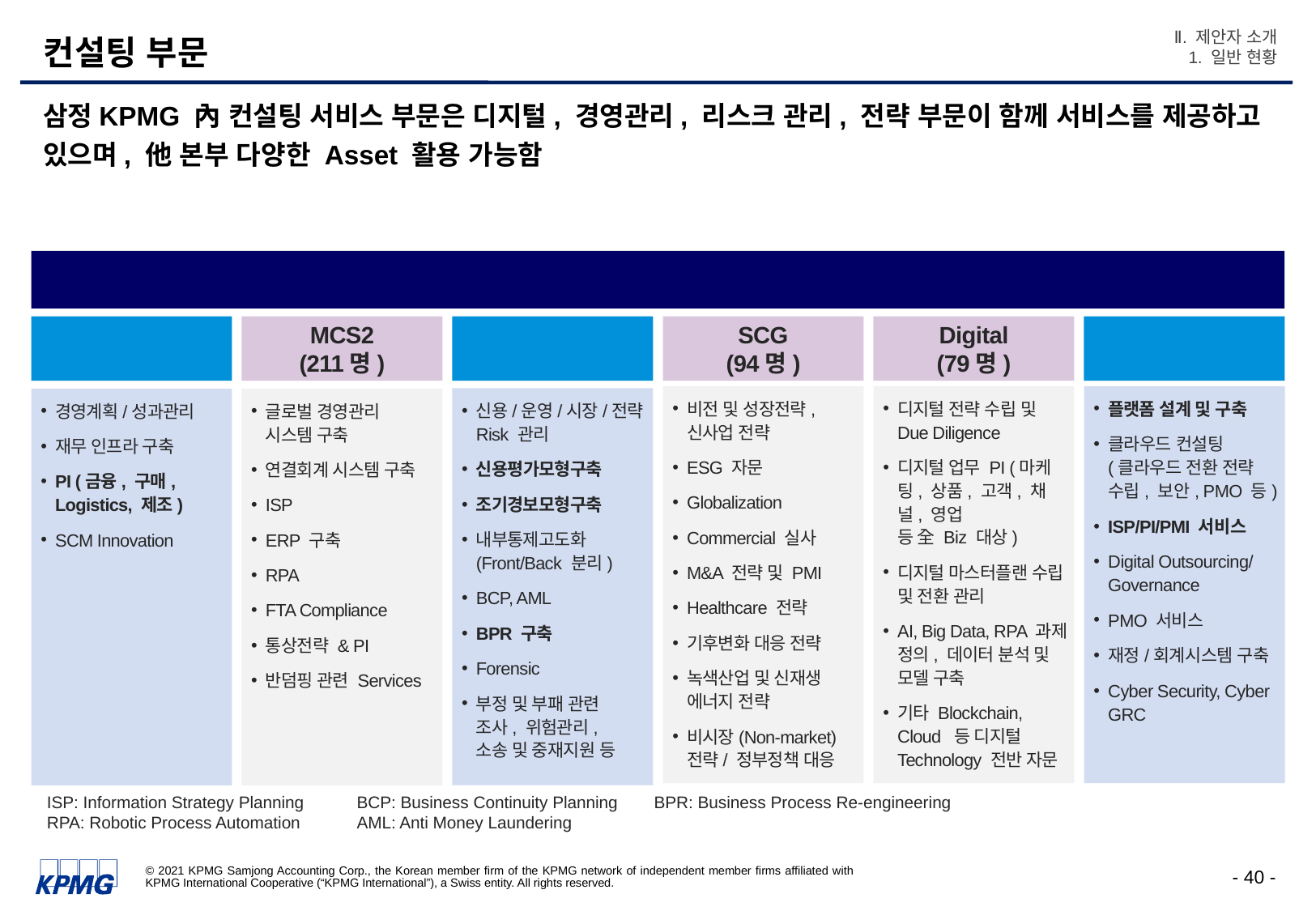

Ⅱ. 제안자 소개
1. 일반 현황
# 컨설팅 부문
삼정KPMG 內 컨설팅 서비스 부문은 디지털, 경영관리, 리스크 관리, 전략 부문이 함께 서비스를 제공하고 있으며, 他 본부 다양한 Asset 활용 가능함
CS
MCS1
(65명)
MCS2
(211명)
RCS
(111명)
SCG
(94명)
Digital
(79명)
Digital Tech
(145명)
비전 및 성장전략, 신사업 전략
ESG 자문
Globalization
Commercial 실사
M&A 전략 및 PMI
Healthcare 전략
기후변화 대응 전략
녹색산업 및 신재생 에너지 전략
비시장(Non-market) 전략/ 정부정책 대응
디지털 전략 수립 및   Due Diligence
디지털 업무 PI (마케팅, 상품, 고객, 채널, 영업
등 全 Biz 대상)
디지털 마스터플랜 수립 및 전환 관리
AI, Big Data, RPA 과제 정의, 데이터 분석 및  모델 구축
기타 Blockchain, Cloud  등 디지털 Technology 전반 자문
플랫폼 설계 및 구축
클라우드 컨설팅
(클라우드 전환 전략 수립, 보안, PMO 등)
ISP/PI/PMI 서비스
Digital Outsourcing/
Governance
PMO 서비스
재정/회계시스템 구축
Cyber Security, Cyber GRC
신용/운영/시장/전략
Risk 관리
신용평가모형구축
조기경보모형구축
내부통제고도화
(Front/Back 분리)
BCP, AML
BPR 구축
Forensic
부정 및 부패 관련
조사, 위험관리,
소송 및 중재지원 등
경영계획/성과관리
재무 인프라 구축
PI (금융, 구매, Logistics, 제조)
SCM Innovation
글로벌 경영관리
시스템 구축
연결회계 시스템 구축
ISP
ERP 구축
RPA
FTA Compliance
통상전략 & PI
반덤핑 관련 Services
ISP: Information Strategy Planning
RPA: Robotic Process Automation
BCP: Business Continuity Planning
AML: Anti Money Laundering
BPR: Business Process Re-engineering